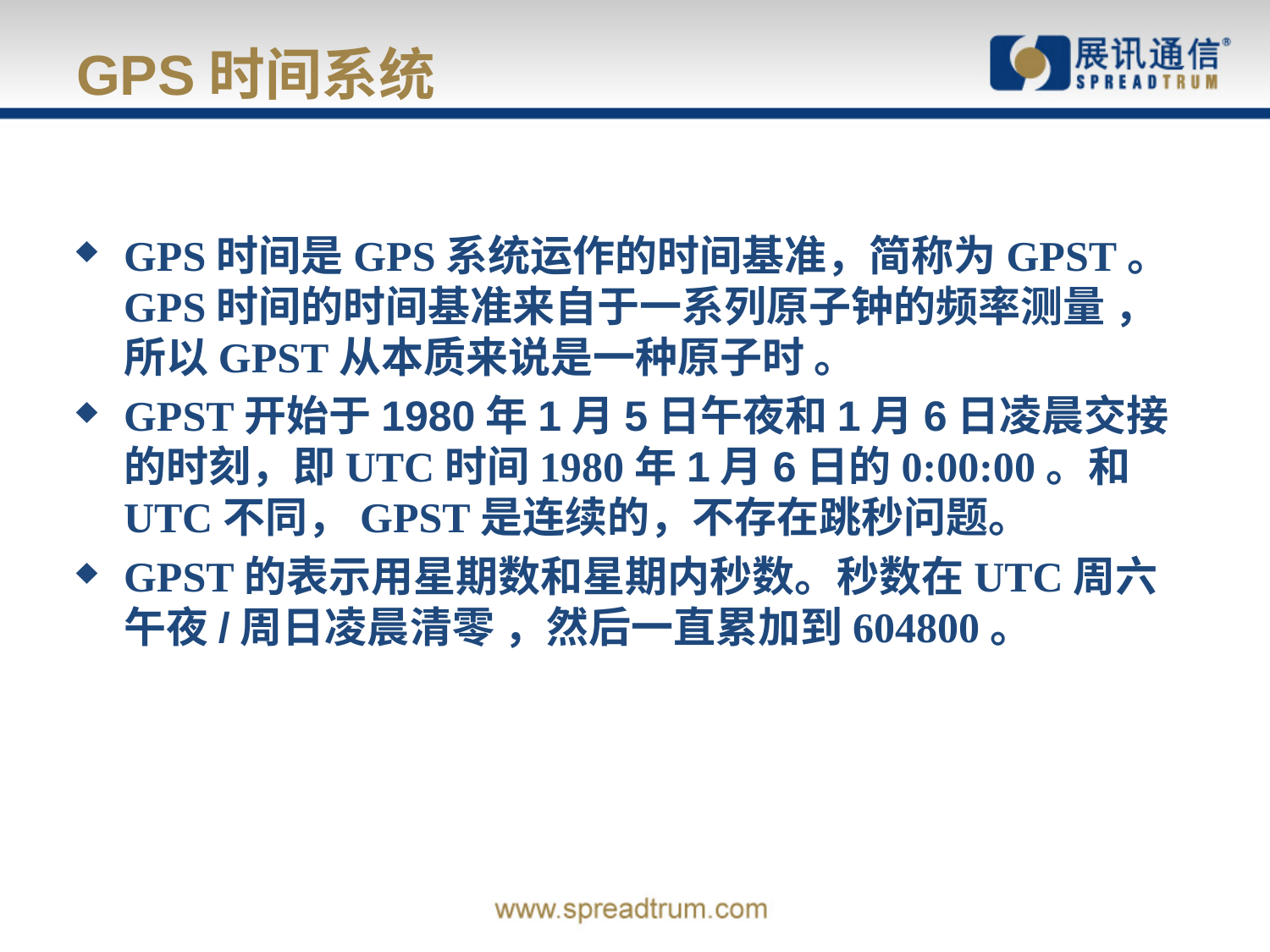

# GPS时间系统
GPS时间是GPS系统运作的时间基准，简称为GPST。GPS时间的时间基准来自于一系列原子钟的频率测量 ，所以GPST从本质来说是一种原子时 。
GPST开始于1980年1月5日午夜和1月6日凌晨交接的时刻，即UTC时间1980年1月6日的0:00:00。和UTC不同，GPST是连续的，不存在跳秒问题。
GPST的表示用星期数和星期内秒数。秒数在UTC周六午夜/周日凌晨清零 ，然后一直累加到604800。